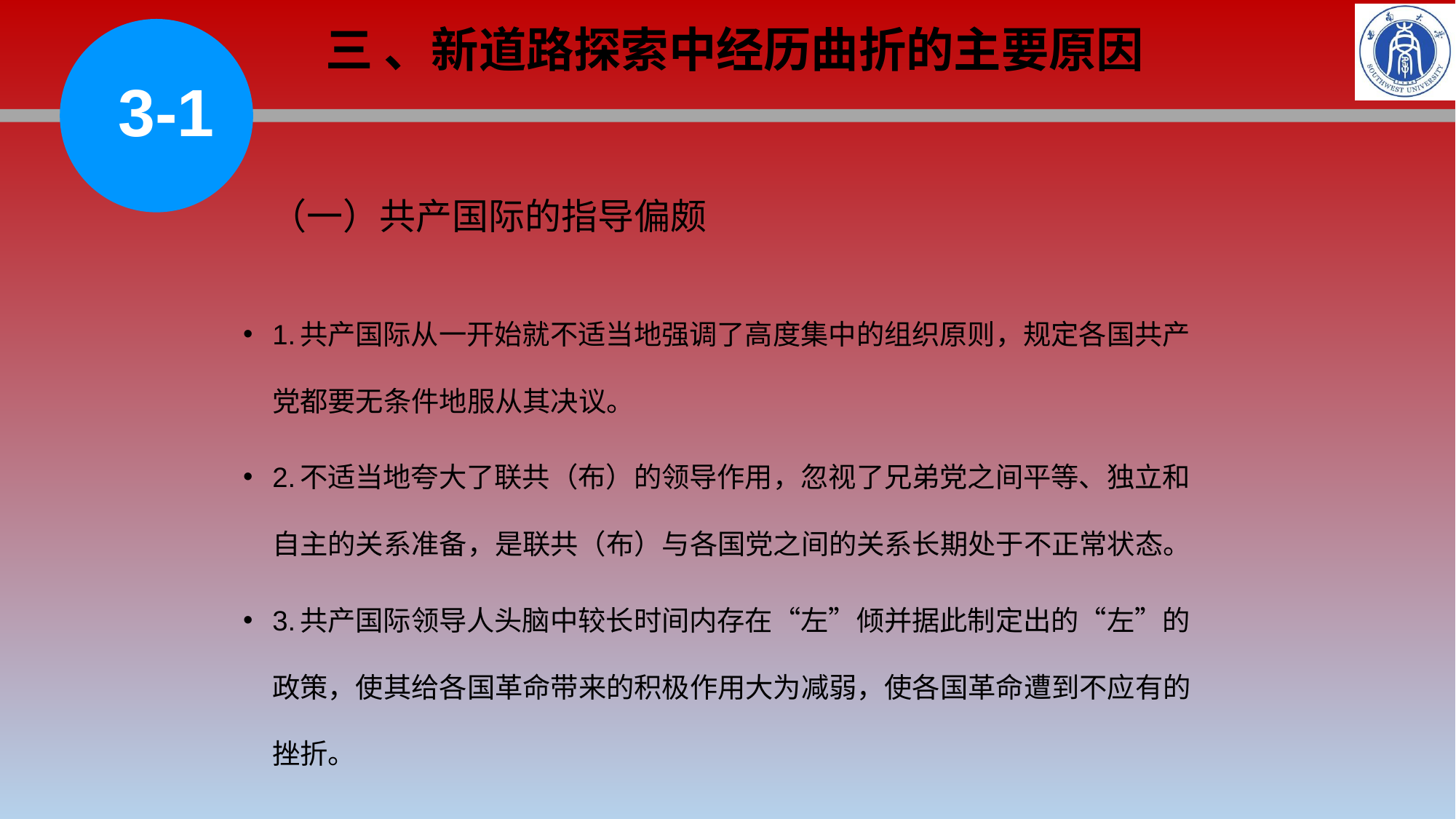

三 、新道路探索中经历曲折的主要原因
3-1
（一）共产国际的指导偏颇
1.共产国际从一开始就不适当地强调了高度集中的组织原则，规定各国共产党都要无条件地服从其决议。
2.不适当地夸大了联共（布）的领导作用，忽视了兄弟党之间平等、独立和自主的关系准备，是联共（布）与各国党之间的关系长期处于不正常状态。
3.共产国际领导人头脑中较长时间内存在“左”倾并据此制定出的“左”的政策，使其给各国革命带来的积极作用大为减弱，使各国革命遭到不应有的挫折。